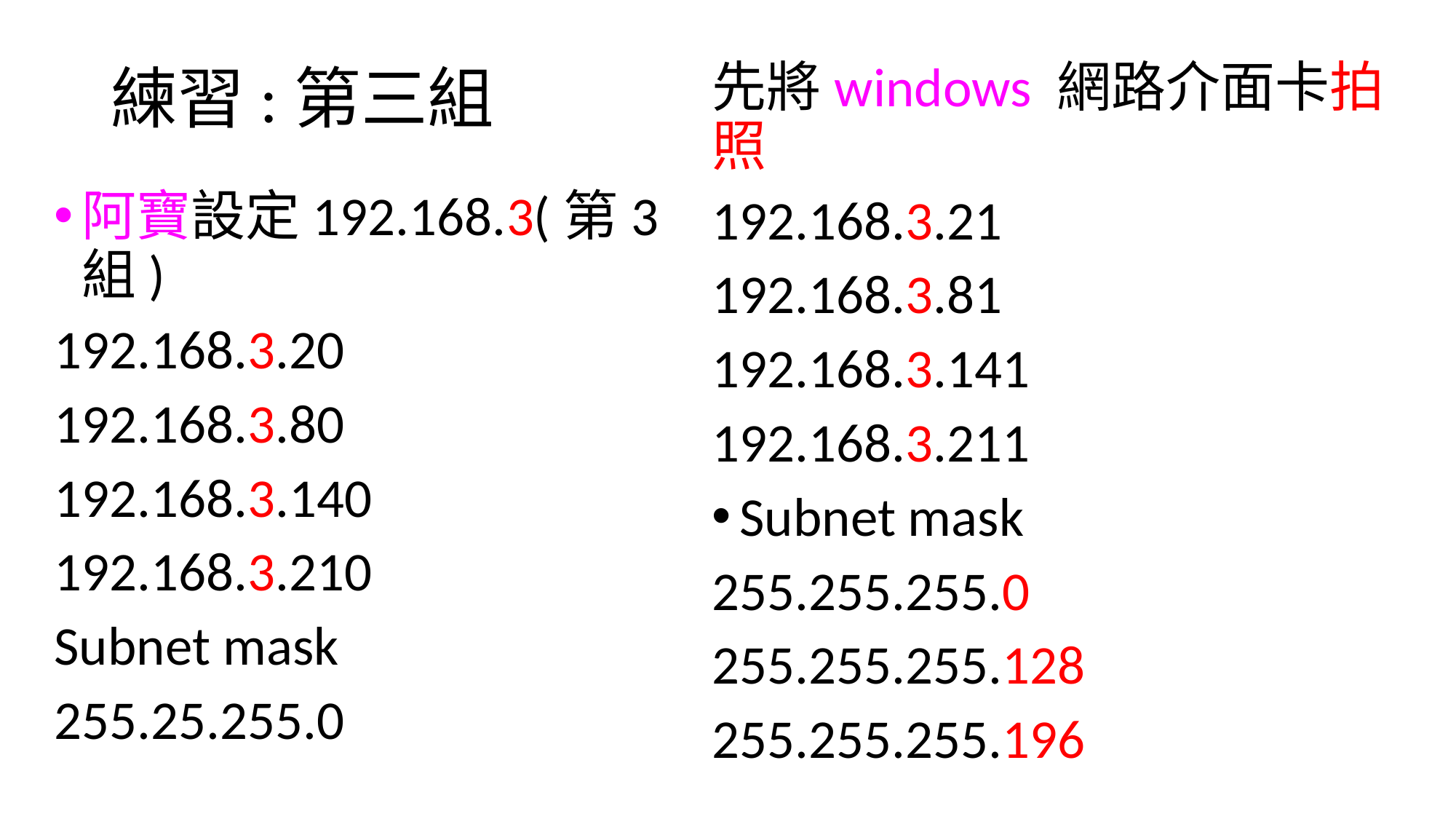

# 練習:第三組
先將windows 網路介面卡拍照
192.168.3.21
192.168.3.81
192.168.3.141
192.168.3.211
Subnet mask
255.255.255.0
255.255.255.128
255.255.255.196

阿寶設定192.168.3(第3組)
192.168.3.20
192.168.3.80
192.168.3.140
192.168.3.210
Subnet mask
255.25.255.0